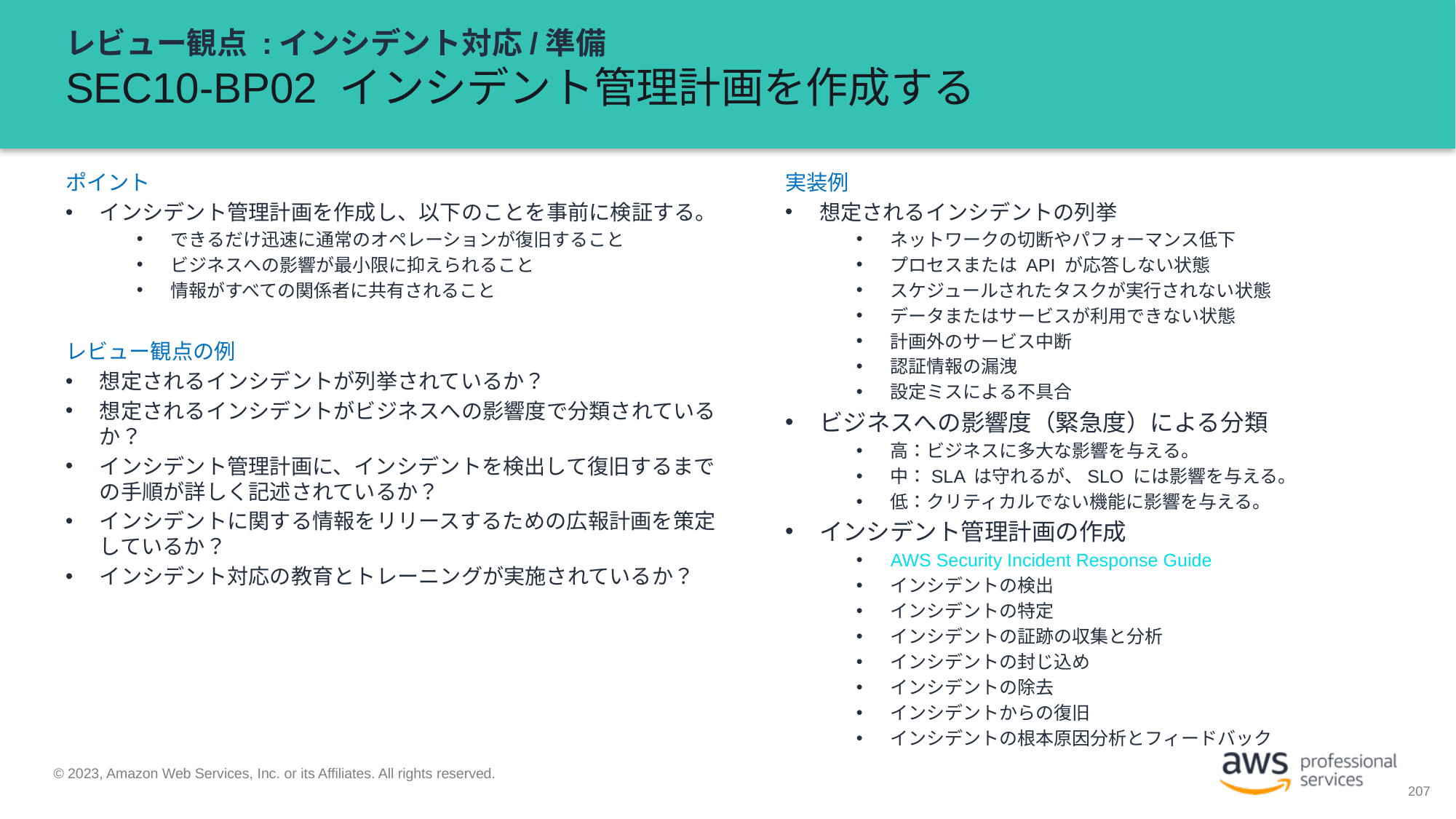

# レビュー観点 :インシデント対応/準備 SEC10-BP02 インシデント管理計画を作成する
実装例
想定されるインシデントの列挙
ネットワークの切断やパフォーマンス低下
プロセスまたは API が応答しない状態
スケジュールされたタスクが実行されない状態
データまたはサービスが利用できない状態
計画外のサービス中断
認証情報の漏洩
設定ミスによる不具合
ビジネスへの影響度（緊急度）による分類
高：ビジネスに多大な影響を与える。
中：SLA は守れるが、SLO には影響を与える。
低：クリティカルでない機能に影響を与える。
インシデント管理計画の作成
AWS Security Incident Response Guide
インシデントの検出
インシデントの特定
インシデントの証跡の収集と分析
インシデントの封じ込め
インシデントの除去
インシデントからの復旧
インシデントの根本原因分析とフィードバック
ポイント
インシデント管理計画を作成し、以下のことを事前に検証する。
できるだけ迅速に通常のオペレーションが復旧すること
ビジネスへの影響が最小限に抑えられること
情報がすべての関係者に共有されること

レビュー観点の例
想定されるインシデントが列挙されているか？
想定されるインシデントがビジネスへの影響度で分類されているか？
インシデント管理計画に、インシデントを検出して復旧するまでの手順が詳しく記述されているか？
インシデントに関する情報をリリースするための広報計画を策定しているか？
インシデント対応の教育とトレーニングが実施されているか？